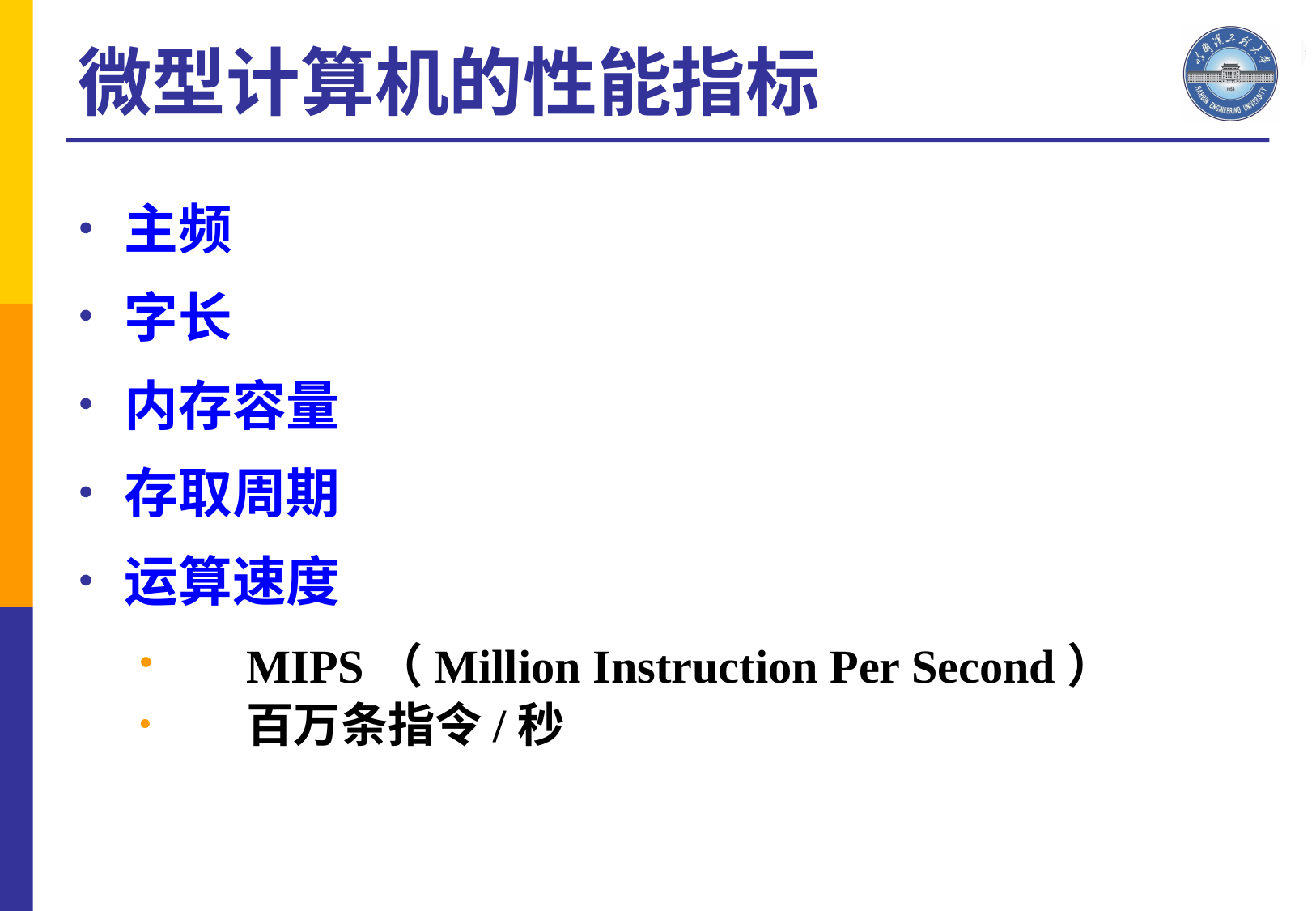

微型计算机的性能指标
主频

字长

内存容量

存取周期

运算速度

	MIPS（Million Instruction Per Second）
	百万条指令/秒